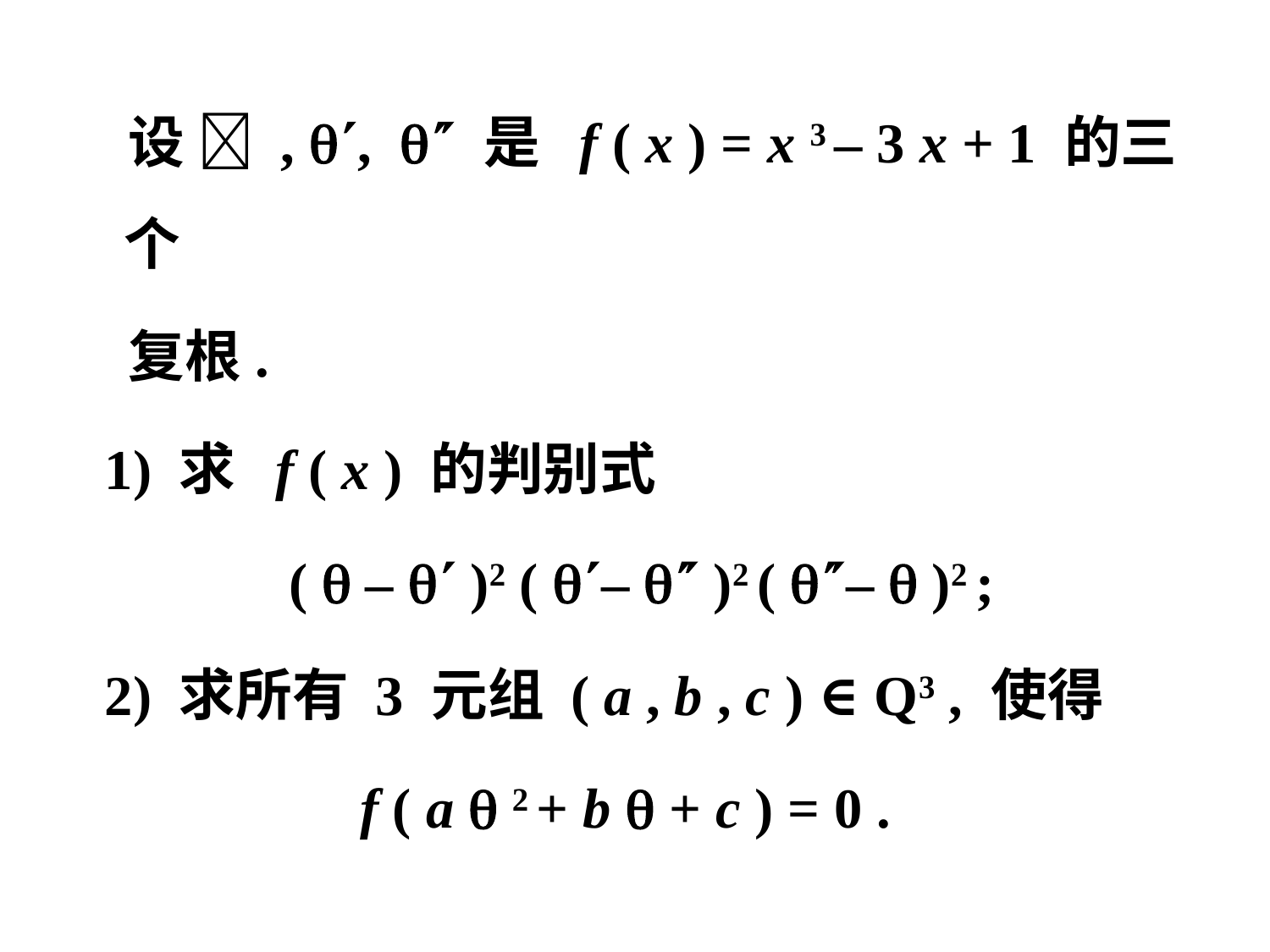

设 θ , θ′,  θ″ 是  f ( x ) = x 3 – 3 x + 1 的三个
   复根.
  1) 求  f ( x ) 的判别式
               ( θ – θ′ )2 ( θ′– θ″ )2 ( θ″– θ )2 ;
  2) 求所有 3 元组 ( a , b , c ) ∈Q3 , 使得
                    f ( a θ 2 + b θ + c ) = 0 .